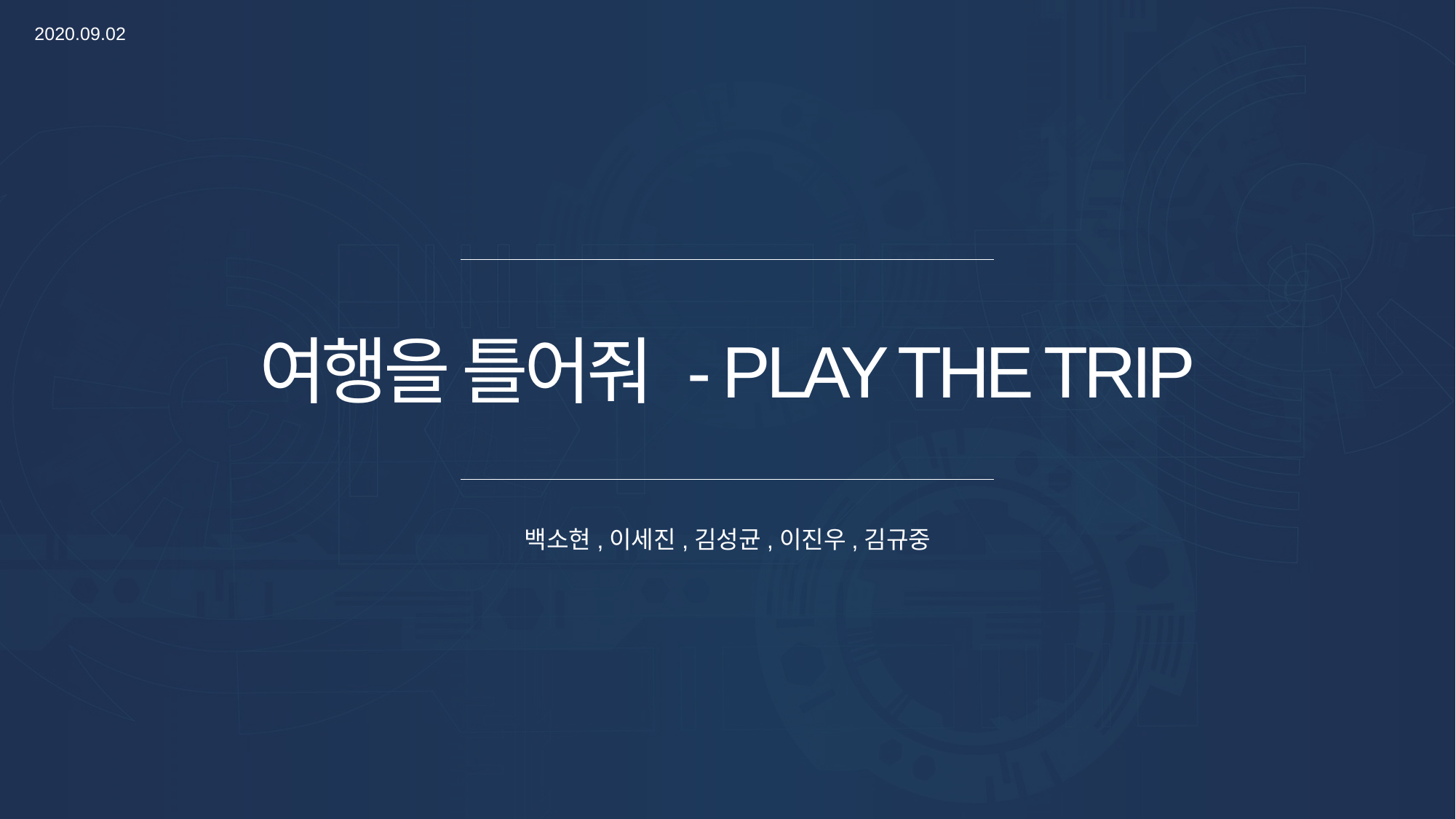

2020.09.02
여행을 틀어줘 - PLAY THE TRIP
백소현,이세진,김성균,이진우,김규중